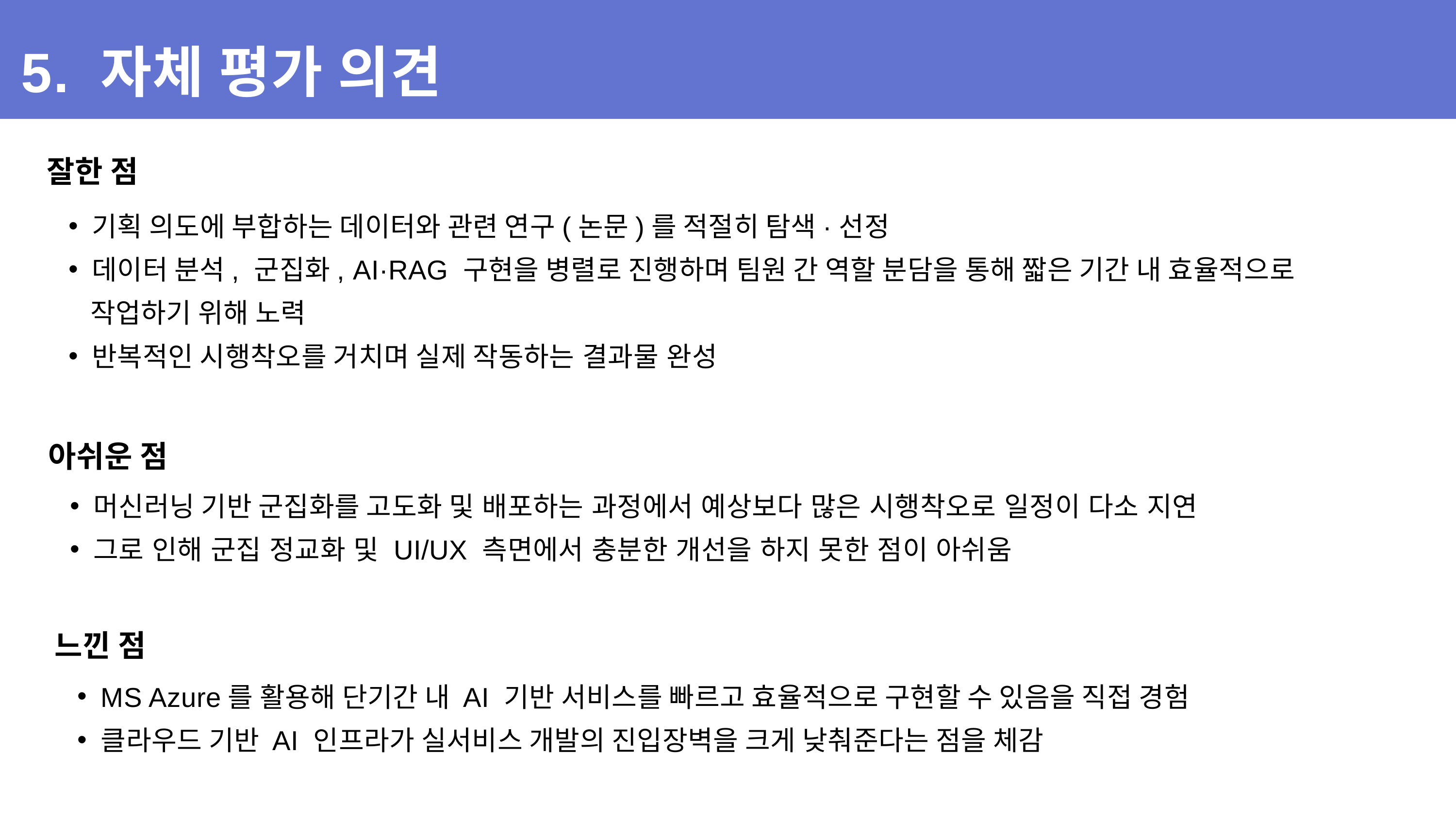

5. 자체 평가 의견
잘한 점
기획 의도에 부합하는 데이터와 관련 연구(논문)를 적절히 탐색·선정
데이터 분석, 군집화, AI·RAG 구현을 병렬로 진행하며 팀원 간 역할 분담을 통해 짧은 기간 내 효율적으로
      작업하기 위해 노력
반복적인 시행착오를 거치며 실제 작동하는 결과물 완성
아쉬운 점
머신러닝 기반 군집화를 고도화 및 배포하는 과정에서 예상보다 많은 시행착오로 일정이 다소 지연
그로 인해 군집 정교화 및 UI/UX 측면에서 충분한 개선을 하지 못한 점이 아쉬움
느낀 점

MS Azure를 활용해 단기간 내 AI 기반 서비스를 빠르고 효율적으로 구현할 수 있음을 직접 경험
클라우드 기반 AI 인프라가 실서비스 개발의 진입장벽을 크게 낮춰준다는 점을 체감